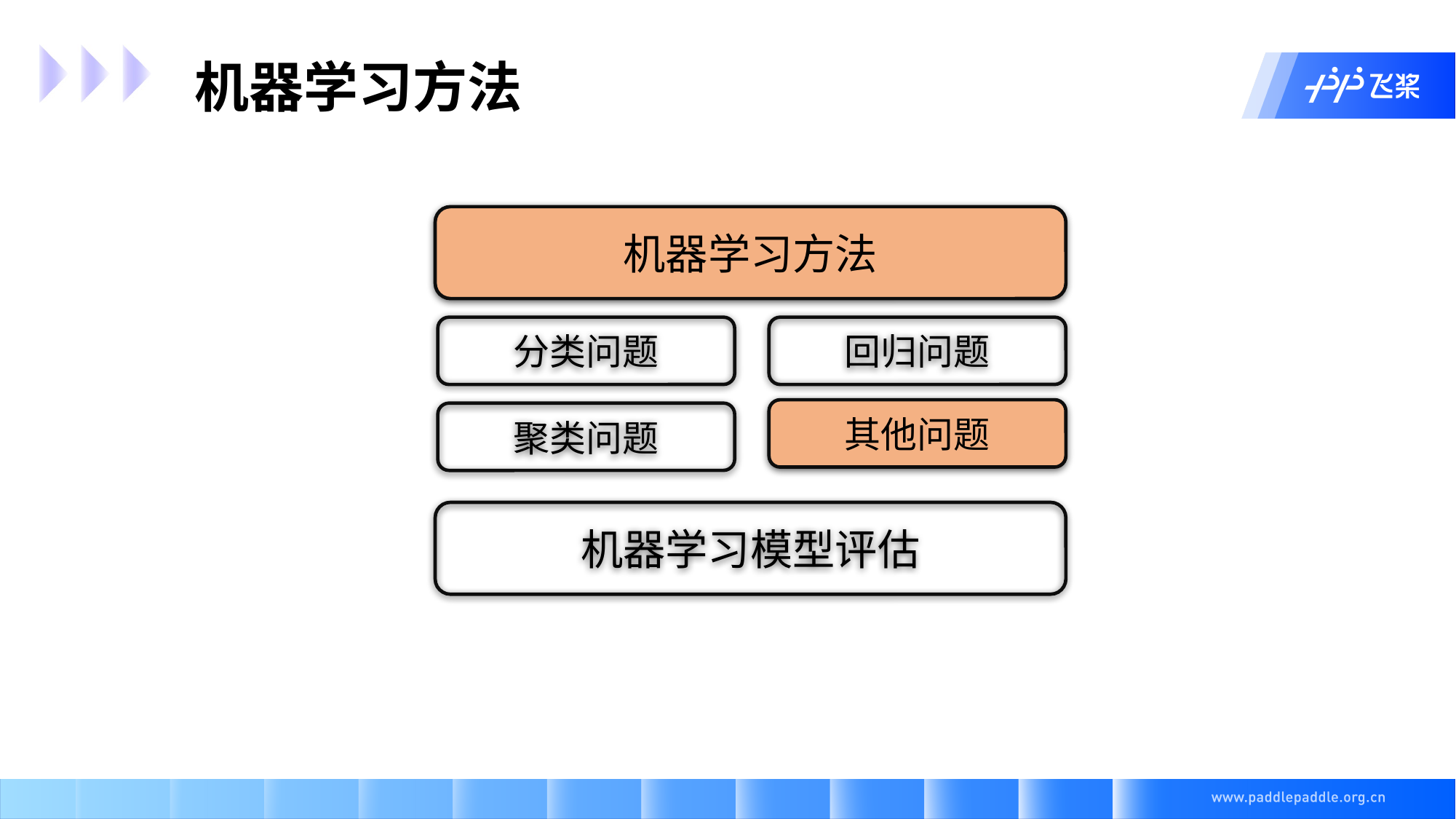

机器学习方法
机器学习方法
分类问题
回归问题
其他问题
聚类问题
机器学习模型评估